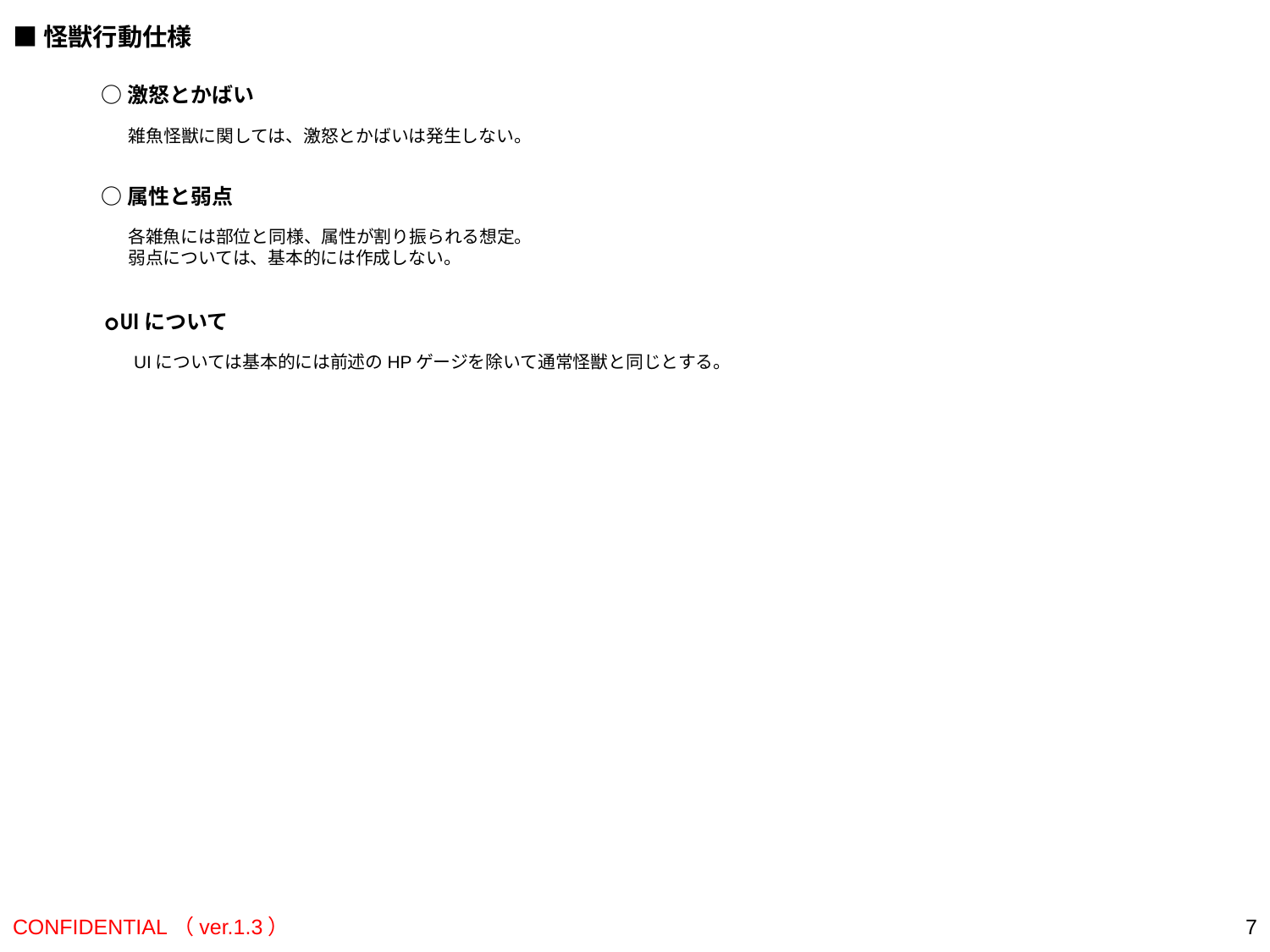

■怪獣行動仕様
○激怒とかばい
雑魚怪獣に関しては、激怒とかばいは発生しない。
○属性と弱点
各雑魚には部位と同様、属性が割り振られる想定。
弱点については、基本的には作成しない。
○UIについて
UIについては基本的には前述のHPゲージを除いて通常怪獣と同じとする。
CONFIDENTIAL（ver.1.3）
7